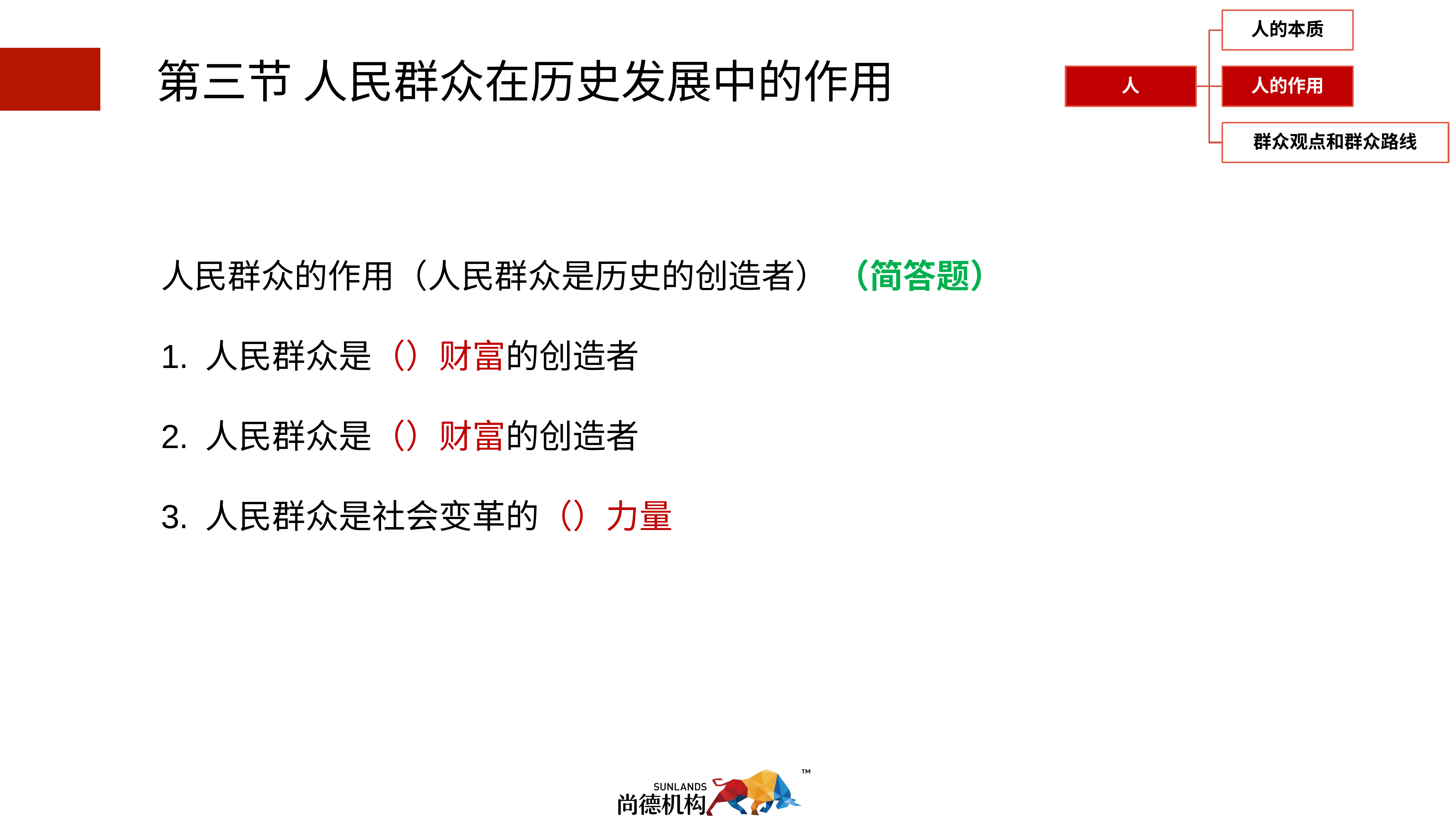

人
人的本质
人的作用
群众观点和群众路线
第三节 人民群众在历史发展中的作用
人民群众的作用（人民群众是历史的创造者） （简答题）
人民群众是（）财富的创造者
人民群众是（）财富的创造者
人民群众是社会变革的（）力量